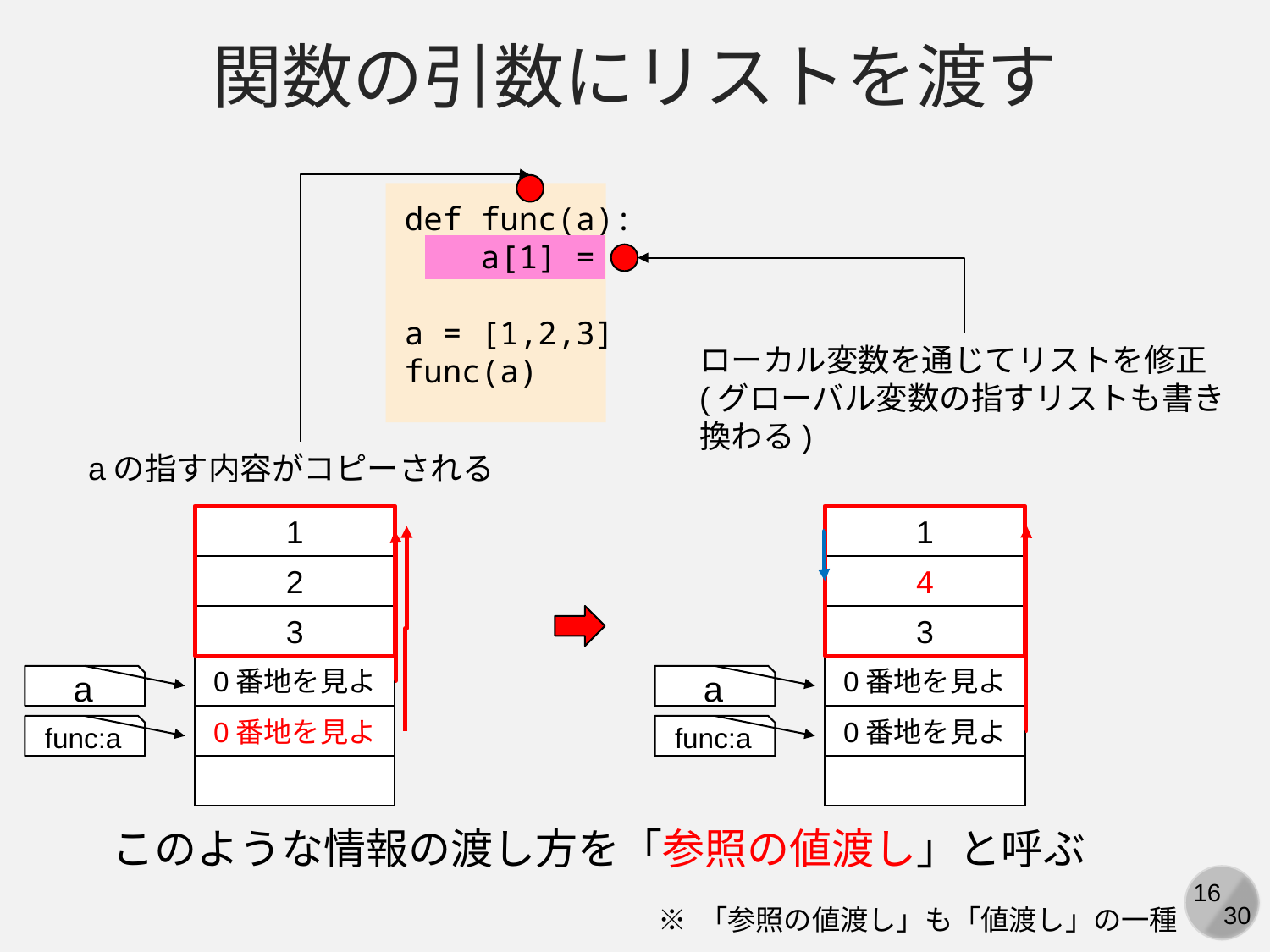

関数の引数にリストを渡す

def func(a):
    a[1] = 4
a = [1,2,3]
func(a)

ローカル変数を通じてリストを修正
(グローバル変数の指すリストも書き換わる)
aの指す内容がコピーされる
1

1

2
4
3

3
0番地を見よ
0番地を見よ
a
a
0番地を見よ
0番地を見よ
func:a
func:a

このような情報の渡し方を「参照の値渡し」と呼ぶ
※ 「参照の値渡し」も「値渡し」の一種